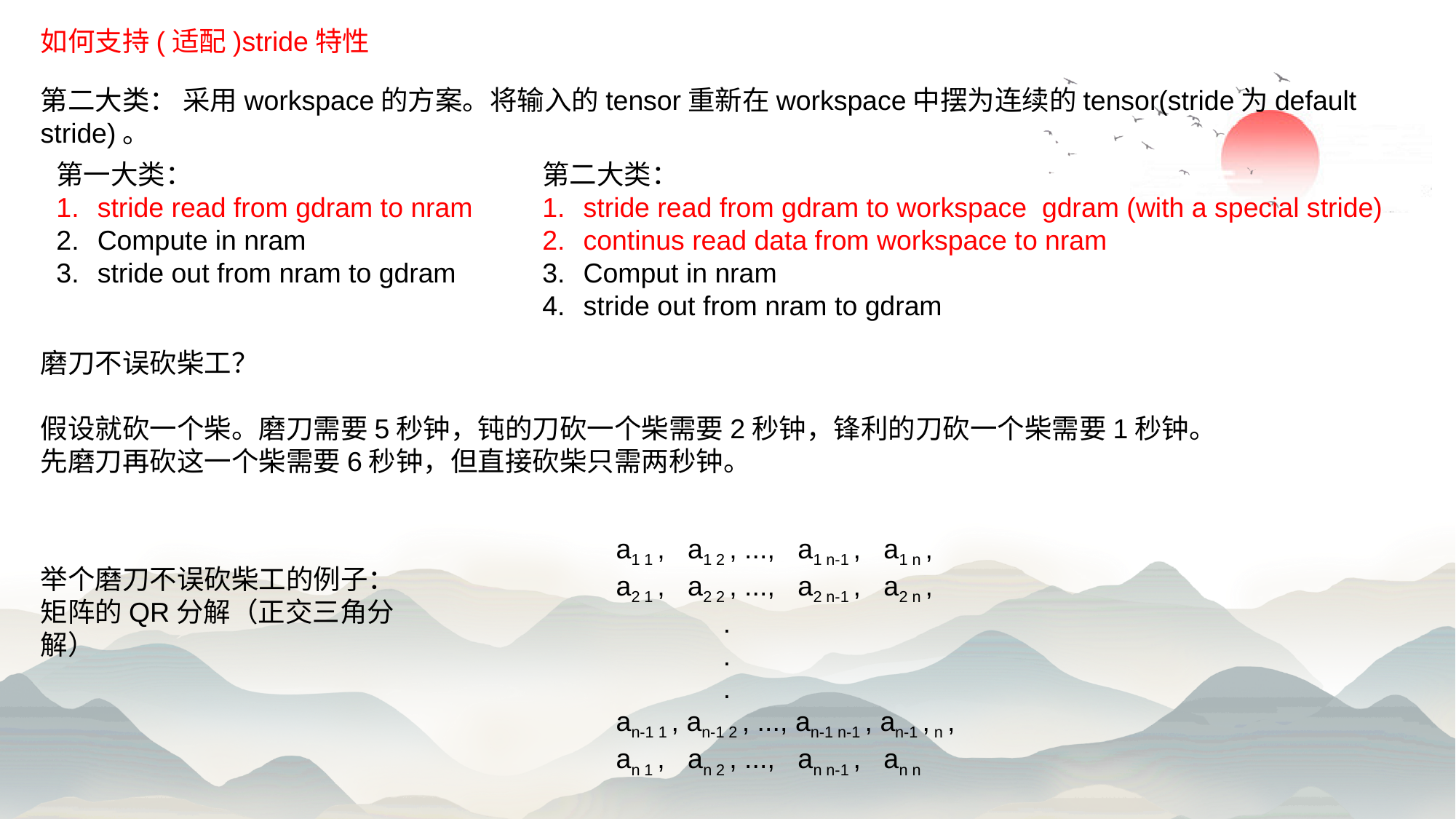

如何支持(适配)stride特性
第二大类： 采用workspace的方案。将输入的tensor重新在workspace中摆为连续的tensor(stride为default stride)。
第一大类：
stride read from gdram to nram
Compute in nram
stride out from nram to gdram
第二大类：
stride read from gdram to workspace  gdram (with a special stride)
continus read data from workspace to nram
Comput in nram
stride out from nram to gdram
磨刀不误砍柴工？

假设就砍一个柴。磨刀需要5秒钟，钝的刀砍一个柴需要2秒钟，锋利的刀砍一个柴需要1秒钟。
先磨刀再砍这一个柴需要6秒钟，但直接砍柴只需两秒钟。
a1 1 ,   a1 2 , ...,   a1 n-1 ,   a1 n ,
a2 1 ,   a2 2 , ...,   a2 n-1 ,   a2 n ,
              .
              .
              .
an-1 1 , an-1 2 , ..., an-1 n-1 , an-1 , n ,
an 1 ,   an 2 , ...,   an n-1 ,   an n
举个磨刀不误砍柴工的例子：
矩阵的QR分解（正交三角分解）